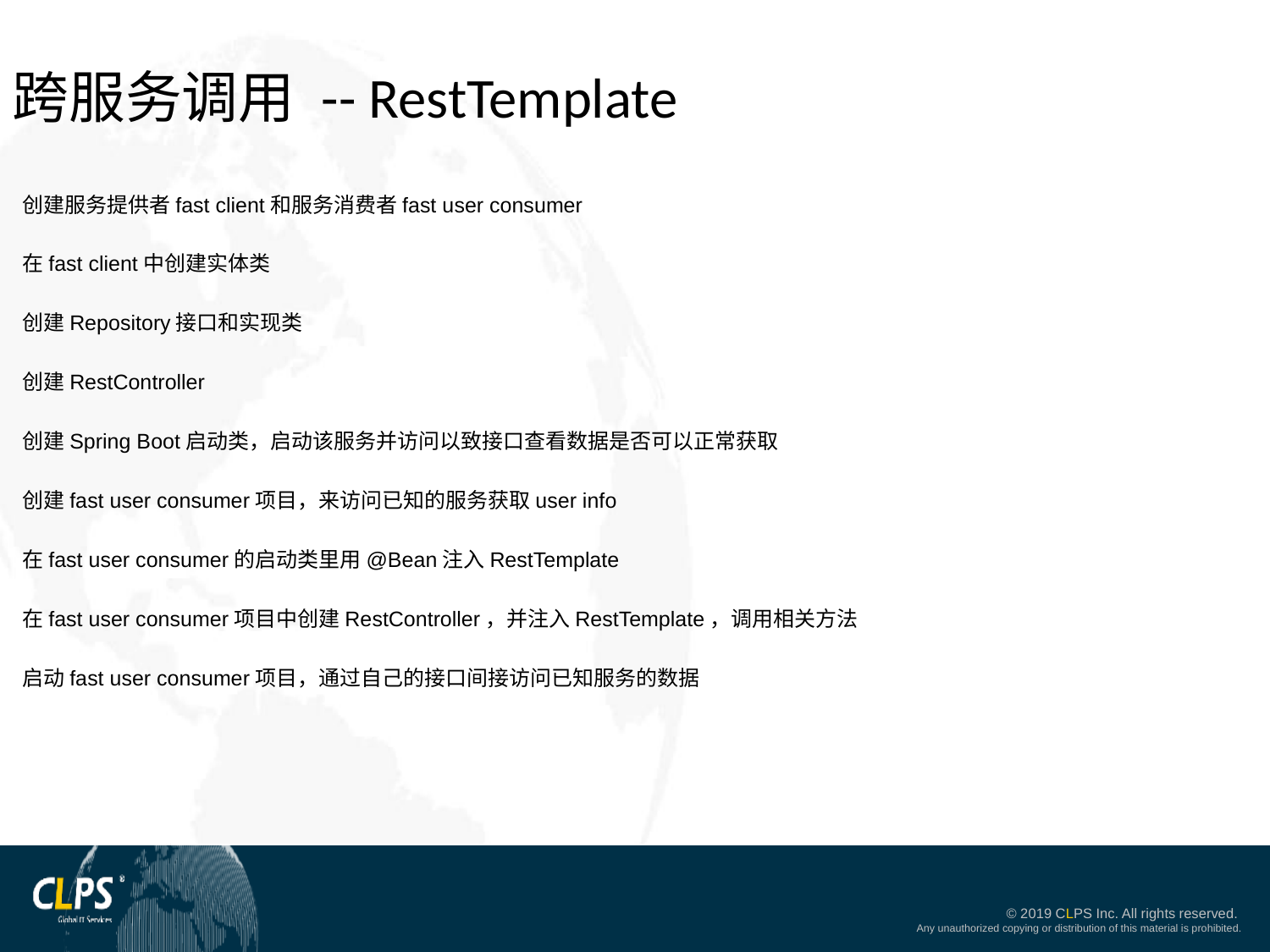

跨服务调用 -- RestTemplate

创建服务提供者fast client和服务消费者fast user consumer

在fast client中创建实体类

创建Repository接口和实现类

创建RestController

创建Spring Boot启动类，启动该服务并访问以致接口查看数据是否可以正常获取

创建fast user consumer项目，来访问已知的服务获取user info

在fast user consumer的启动类里用@Bean注入RestTemplate

在fast user consumer项目中创建RestController，并注入RestTemplate，调用相关方法

启动fast user consumer项目，通过自己的接口间接访问已知服务的数据
23